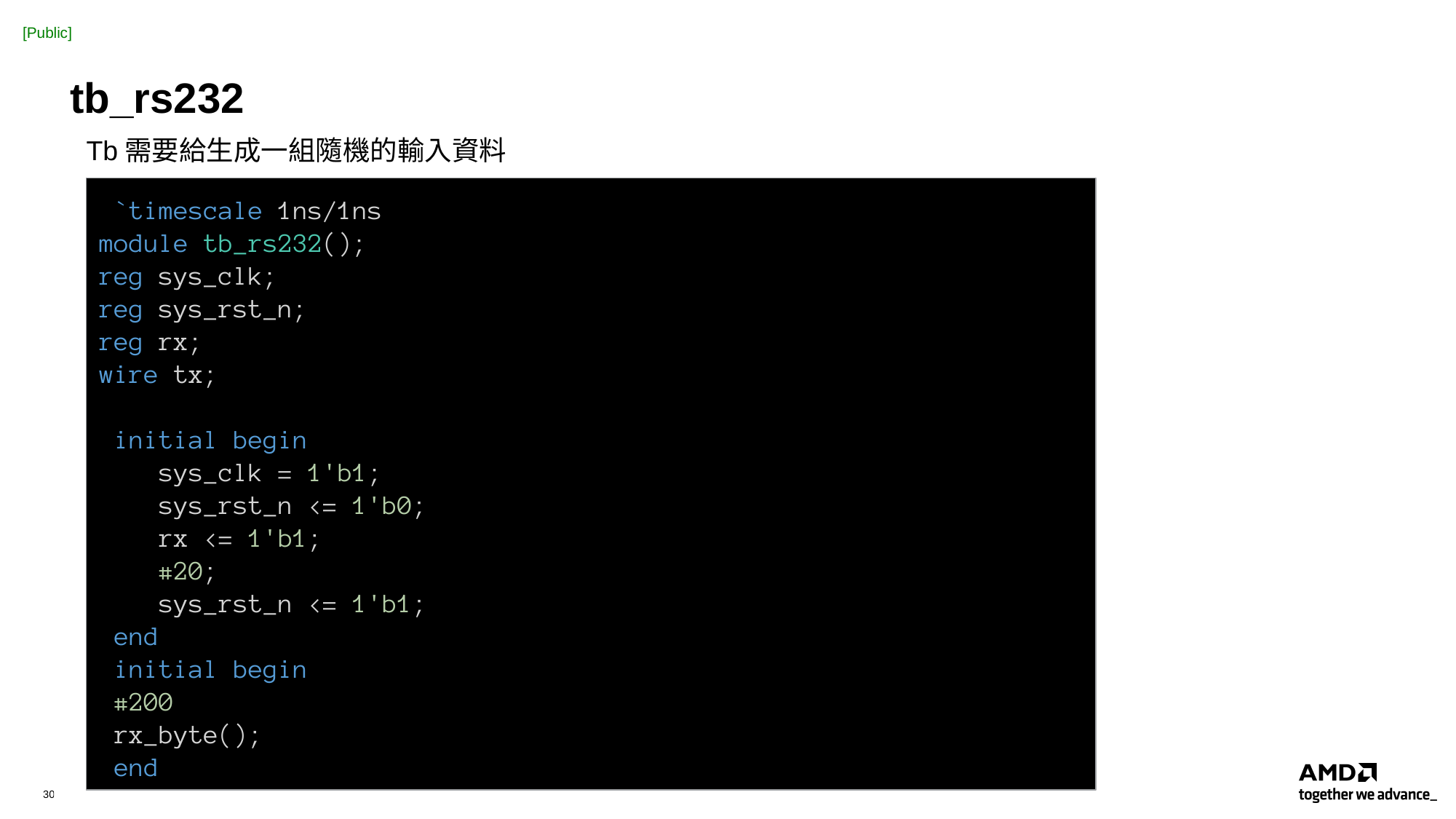

# tb_rs232
Tb需要給生成一組隨機的輸入資料

 `timescale 1ns/1ns
module tb_rs232();
reg sys_clk;
reg sys_rst_n;
reg rx;
wire tx;
 initial begin
    sys_clk = 1'b1;
    sys_rst_n <= 1'b0;
    rx <= 1'b1;
    #20;
    sys_rst_n <= 1'b1;
 end
 initial begin
 #200
 rx_byte();
 end